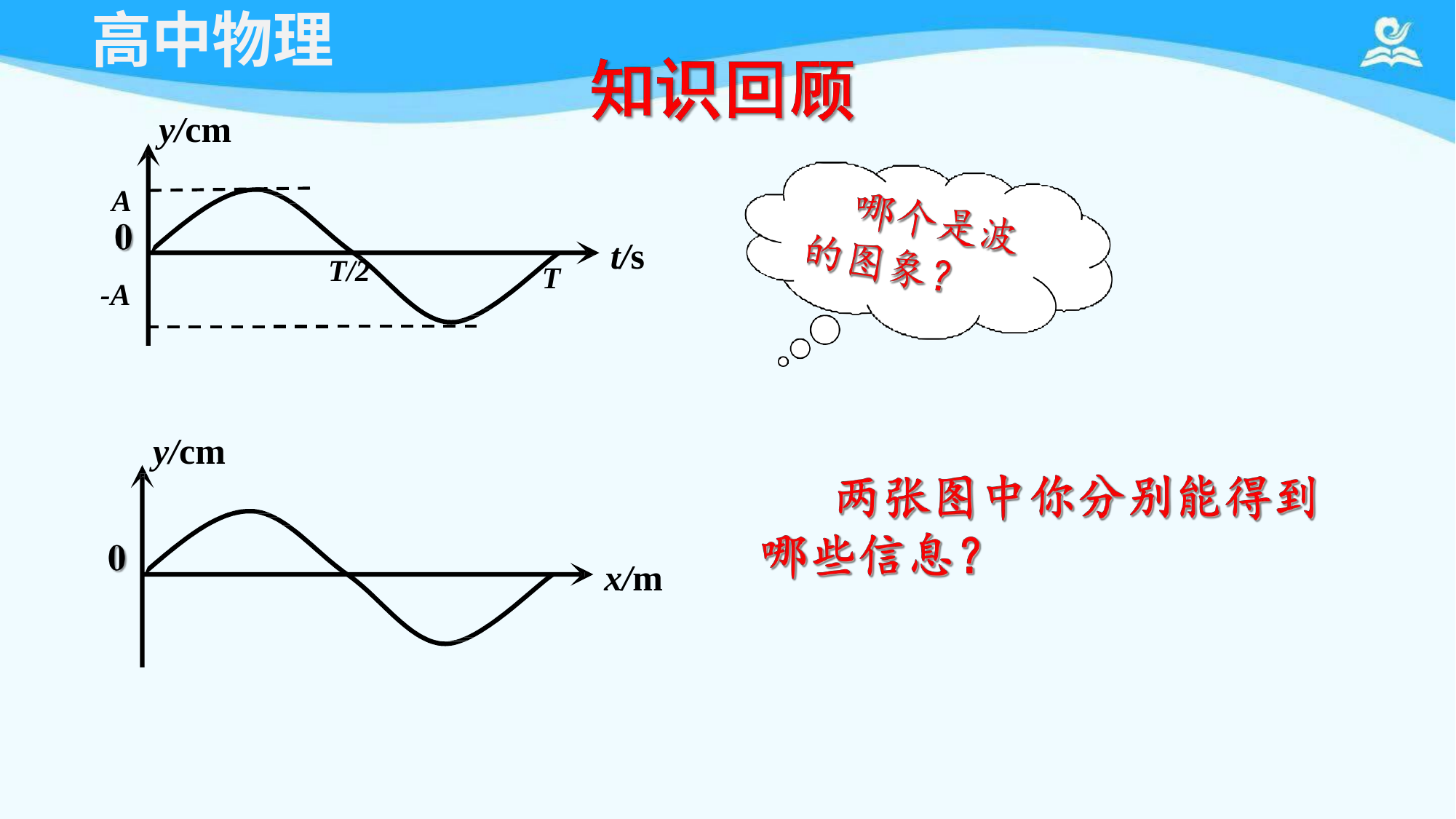

# 高中物理

y/cm
A

t/s

T/2
T
-A

y/cm

x/m